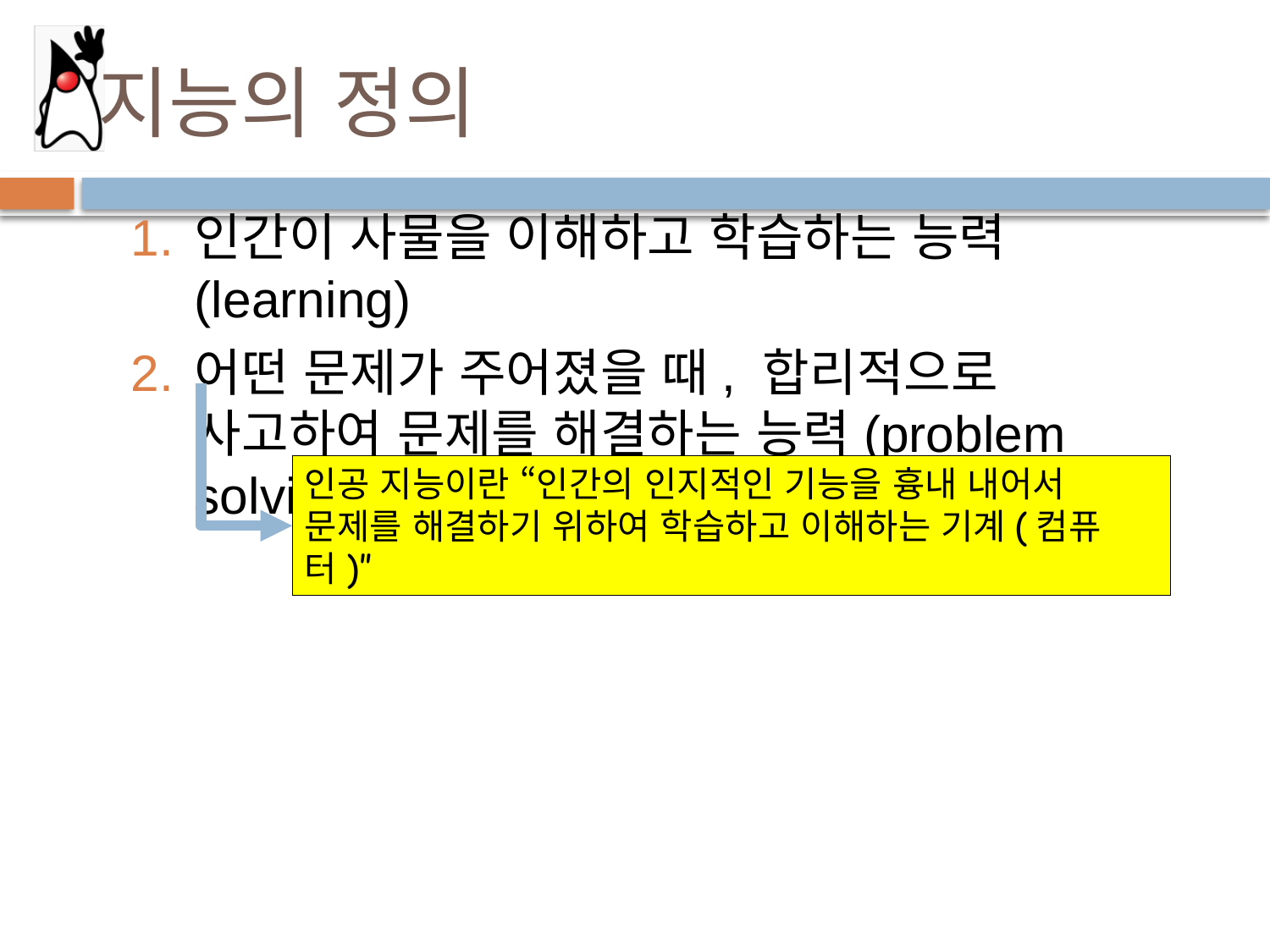

# 지능의 정의
인간이 사물을 이해하고 학습하는 능력(learning)
어떤 문제가 주어졌을 때, 합리적으로 사고하여 문제를 해결하는 능력(problem solving)

인공 지능이란 “인간의 인지적인 기능을 흉내 내어서 문제를 해결하기 위하여 학습하고 이해하는 기계(컴퓨터)”